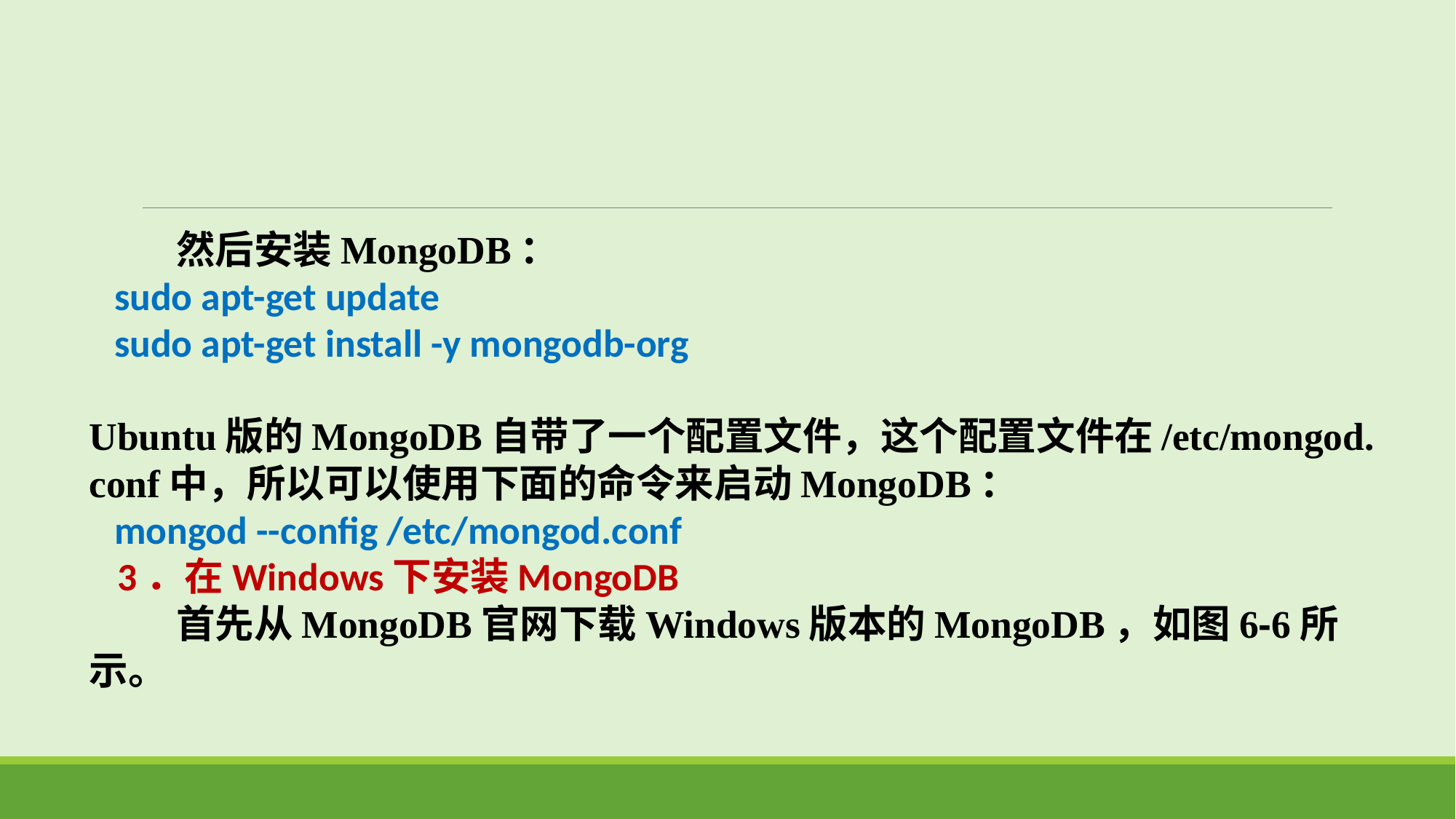

然后安装MongoDB：
sudo apt-get update
sudo apt-get install -y mongodb-org
      Ubuntu版的MongoDB自带了一个配置文件，这个配置文件在/etc/mongod.conf中，所以可以使用下面的命令来启动MongoDB：
mongod --config /etc/mongod.conf
3．在Windows下安装MongoDB
      首先从MongoDB官网下载Windows版本的MongoDB，如图6-6所示。